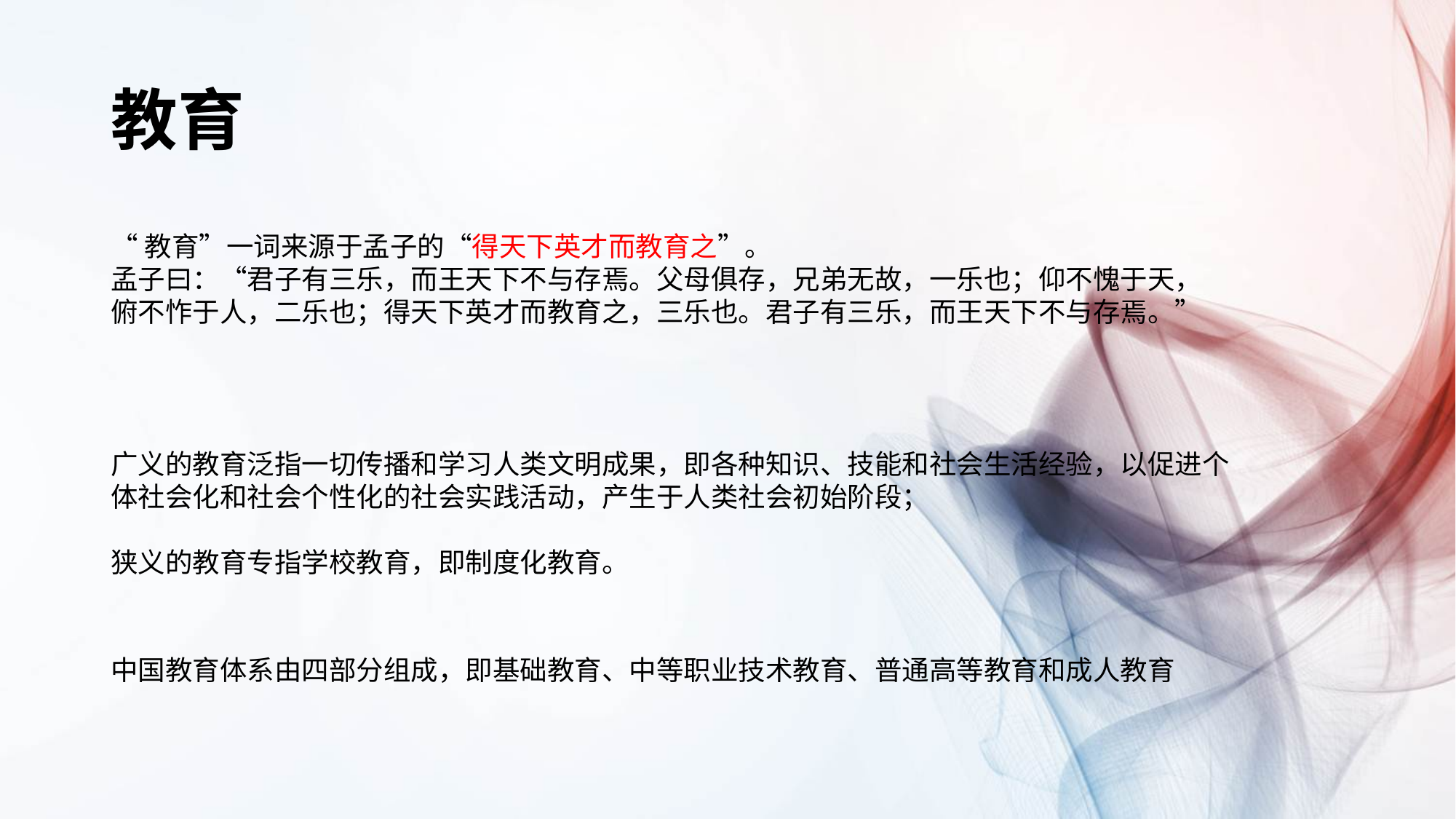

# 教育
“教育”一词来源于孟子的“得天下英才而教育之”。
孟子曰：“君子有三乐，而王天下不与存焉。父母俱存，兄弟无故，一乐也；仰不愧于天，俯不怍于人，二乐也；得天下英才而教育之，三乐也。君子有三乐，而王天下不与存焉。”
广义的教育泛指一切传播和学习人类文明成果，即各种知识、技能和社会生活经验，以促进个体社会化和社会个性化的社会实践活动，产生于人类社会初始阶段；

狭义的教育专指学校教育，即制度化教育。
中国教育体系由四部分组成，即基础教育、中等职业技术教育、普通高等教育和成人教育